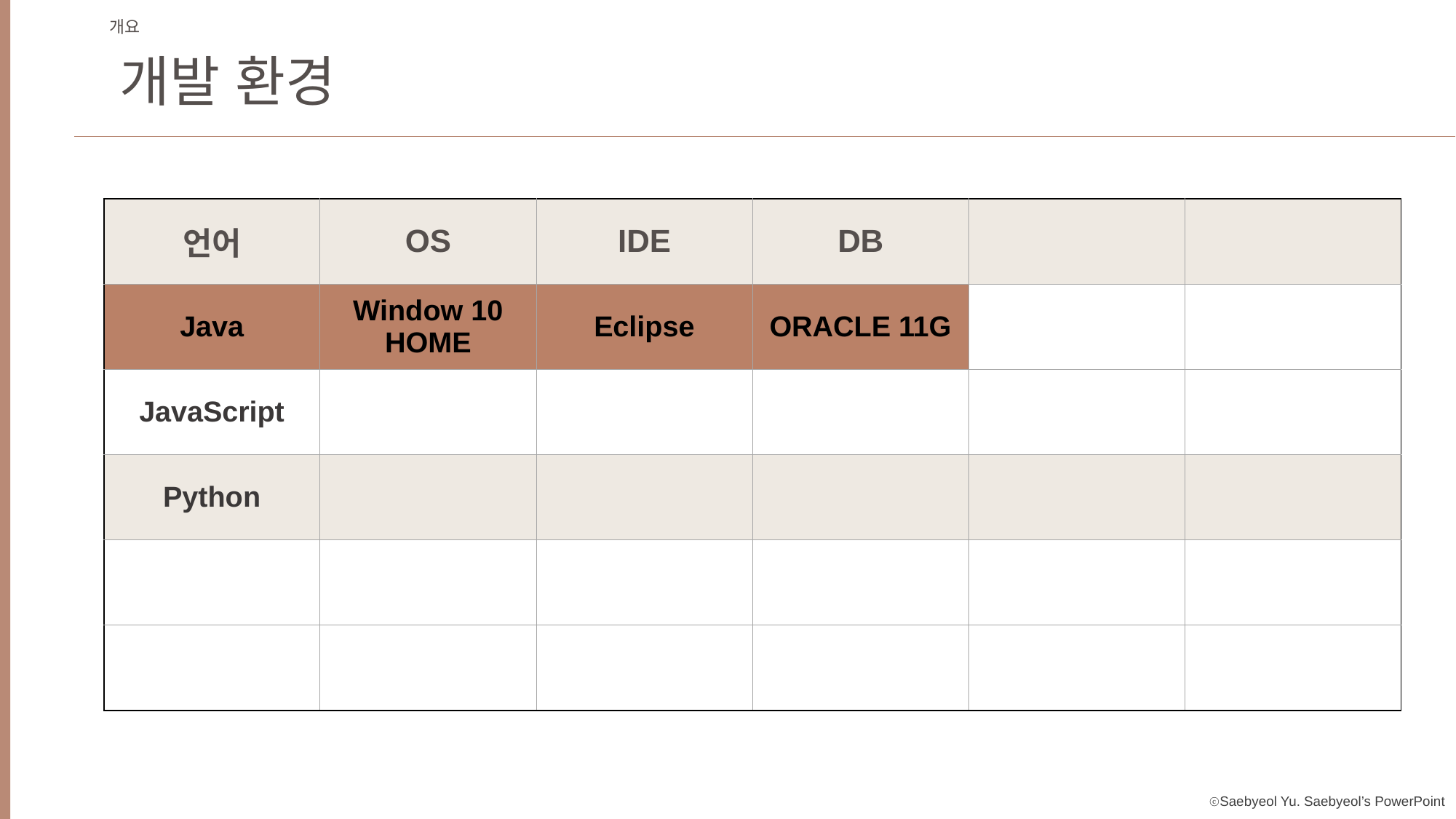

개요
개발 환경
| 언어 | OS | IDE | DB |  |  |
| --- | --- | --- | --- | --- | --- |
| Java | Window 10 HOME | Eclipse | ORACLE 11G |  |  |
| JavaScript |  |  |  |  |  |
| Python |  |  |  |  |  |
|  |  |  |  |  |  |
|  |  |  |  |  |  |